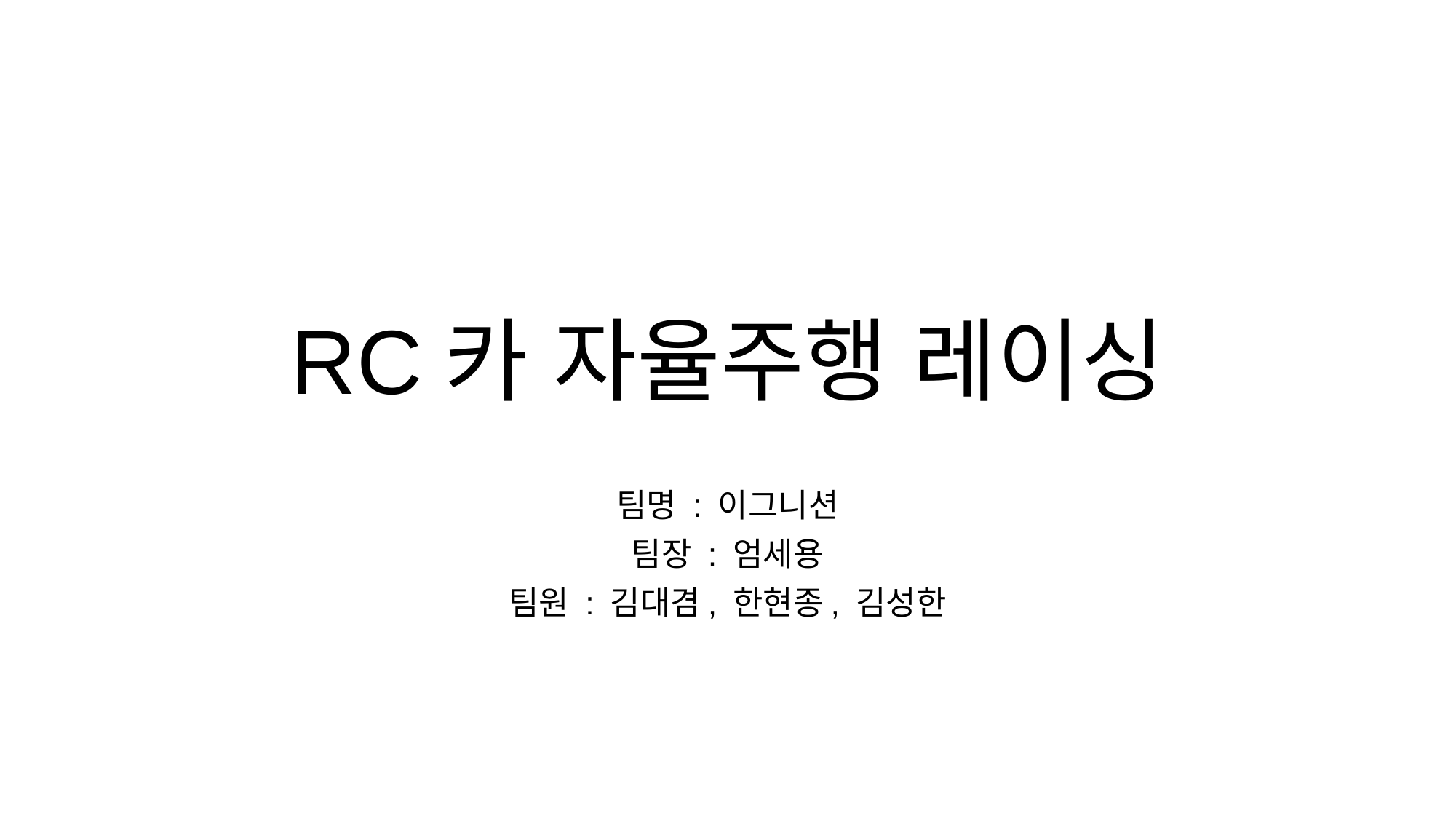

# RC카 자율주행 레이싱

팀명 : 이그니션
팀장 : 엄세용
팀원 : 김대겸, 한현종, 김성한